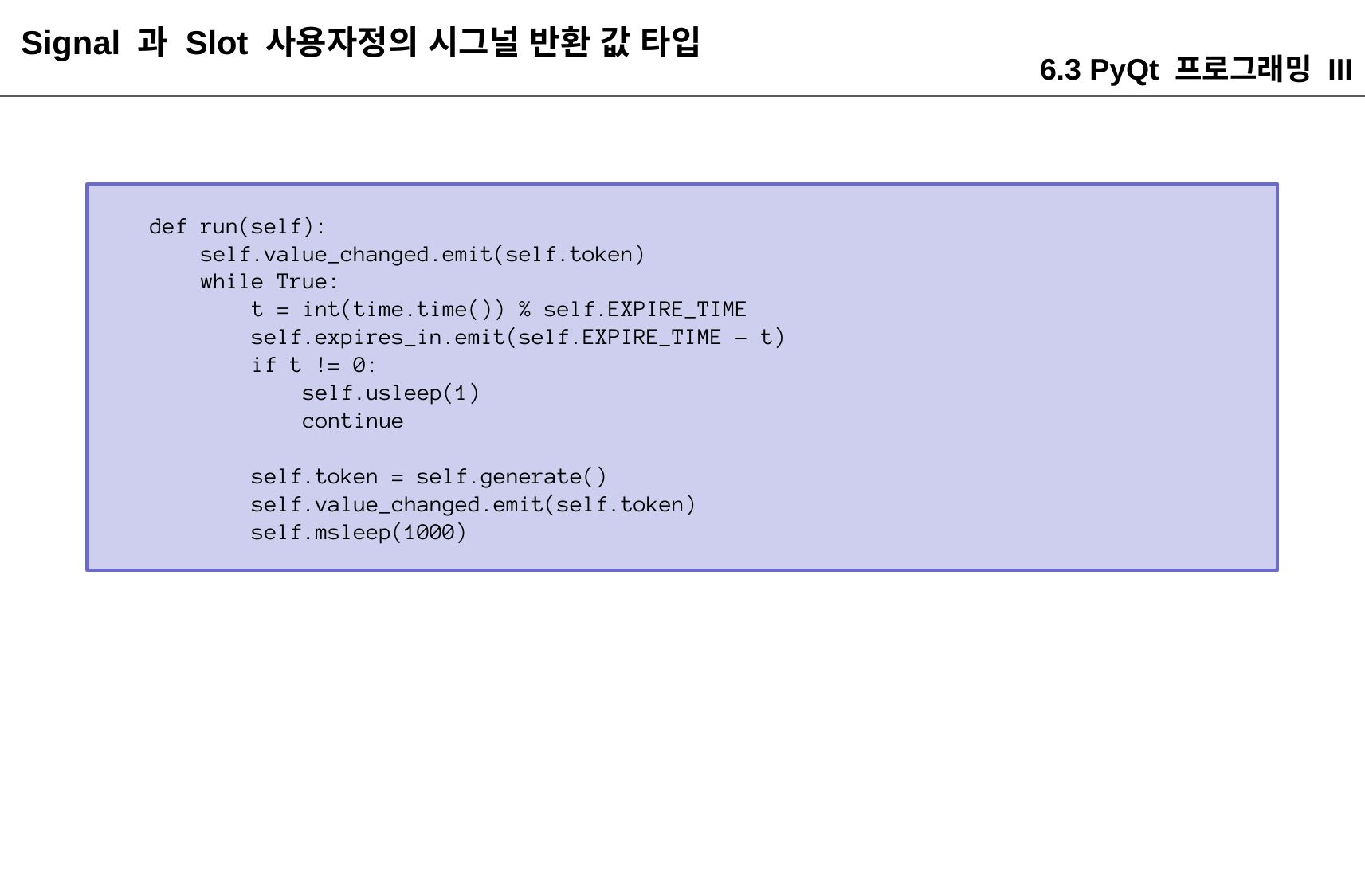

Signal 과 Slot 사용자정의 시그널 반환 값 타입
6.3 PyQt 프로그래밍 III
    def run(self):
        self.value_changed.emit(self.token)
        while True:
            t = int(time.time()) % self.EXPIRE_TIME
            self.expires_in.emit(self.EXPIRE_TIME - t)
            if t != 0:
                self.usleep(1)
                continue

            self.token = self.generate()
            self.value_changed.emit(self.token)
            self.msleep(1000)